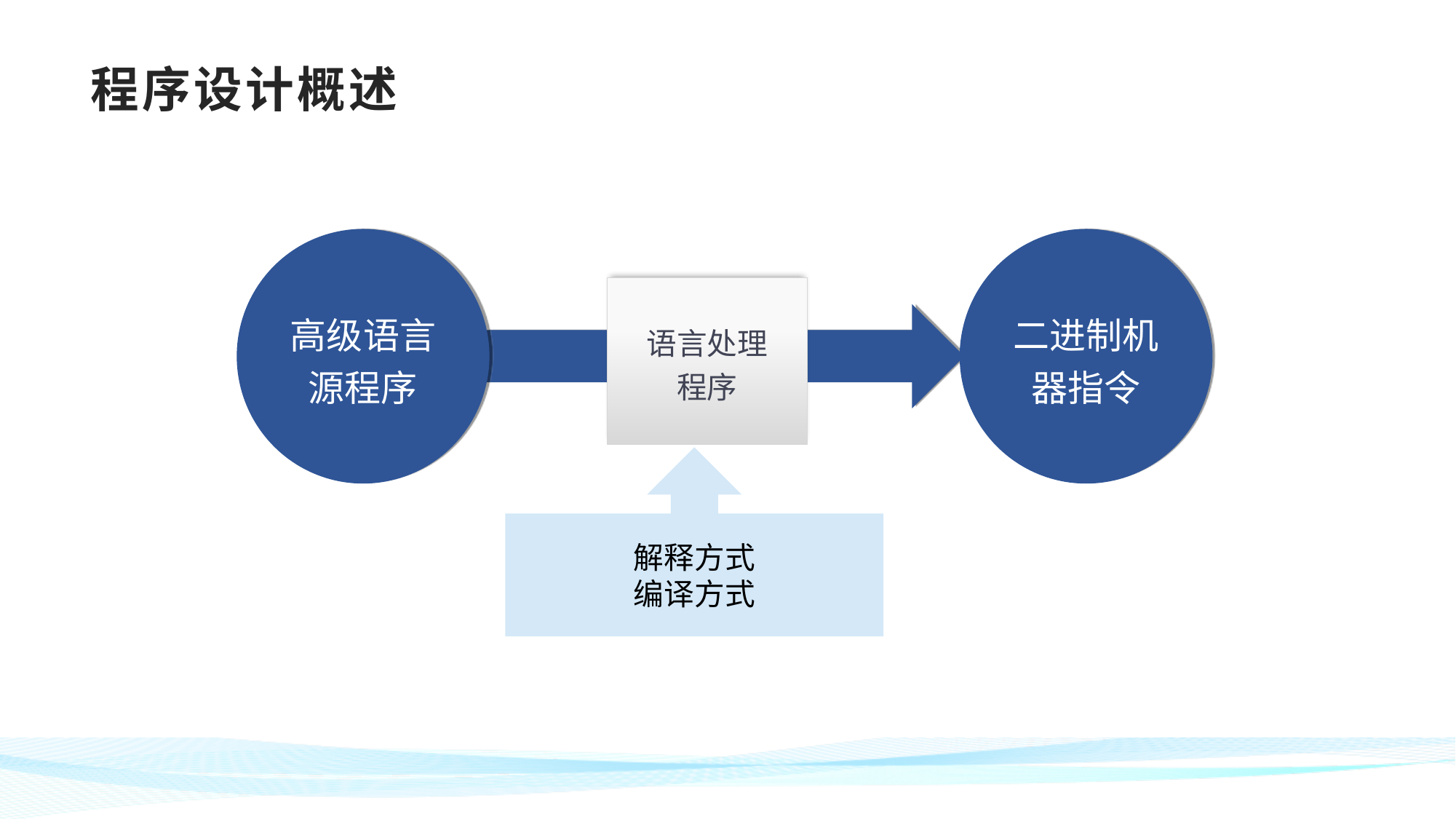

# 程序设计概述
高级语言
源程序
二进制机器指令
语言处理
程序

解释方式
编译方式